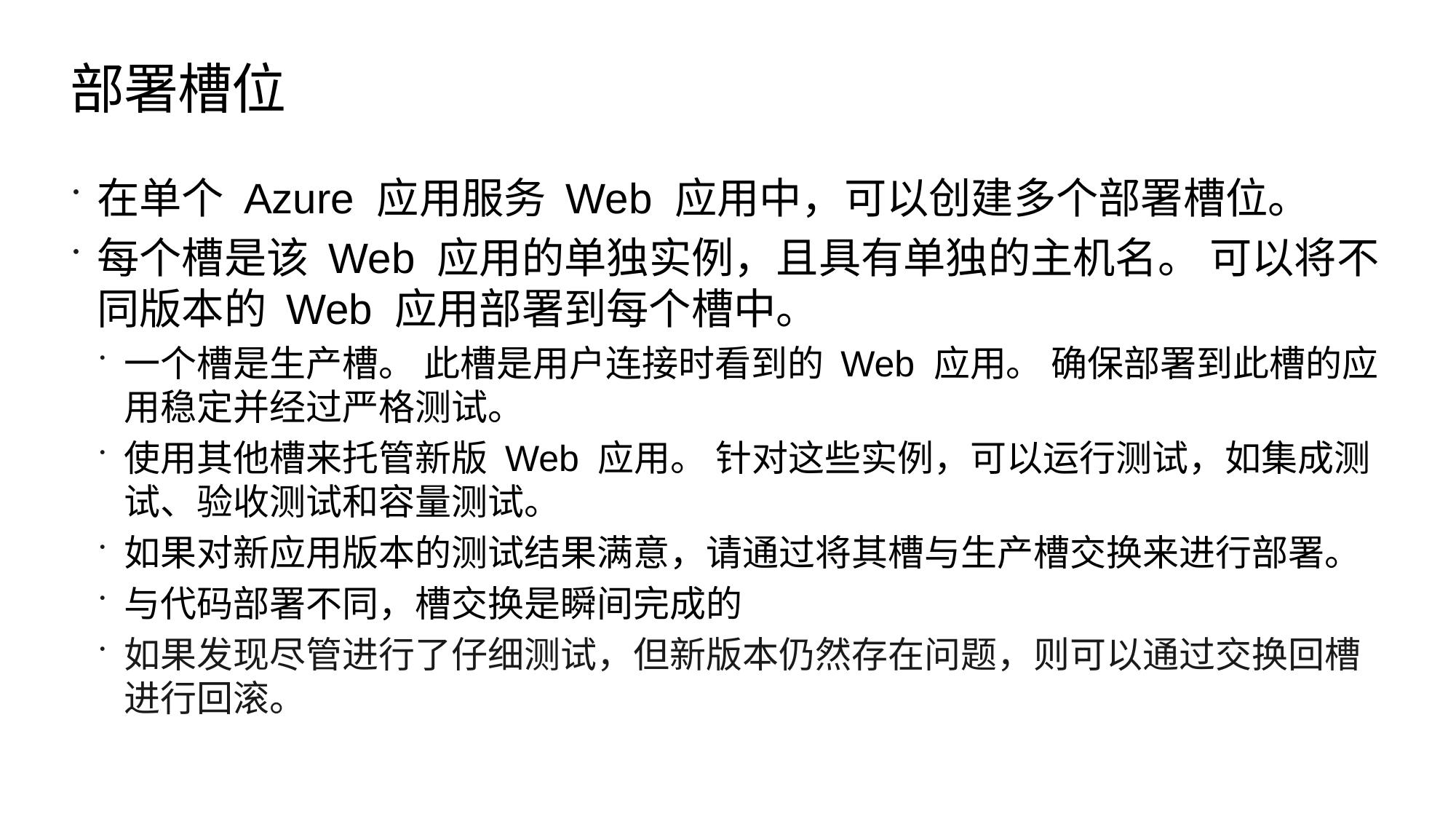

# 部署槽位
在单个 Azure 应用服务 Web 应用中，可以创建多个部署槽位。
每个槽是该 Web 应用的单独实例，且具有单独的主机名。 可以将不同版本的 Web 应用部署到每个槽中。
一个槽是生产槽。 此槽是用户连接时看到的 Web 应用。 确保部署到此槽的应用稳定并经过严格测试。
使用其他槽来托管新版 Web 应用。 针对这些实例，可以运行测试，如集成测试、验收测试和容量测试。
如果对新应用版本的测试结果满意，请通过将其槽与生产槽交换来进行部署。
与代码部署不同，槽交换是瞬间完成的
如果发现尽管进行了仔细测试，但新版本仍然存在问题，则可以通过交换回槽进行回滚。